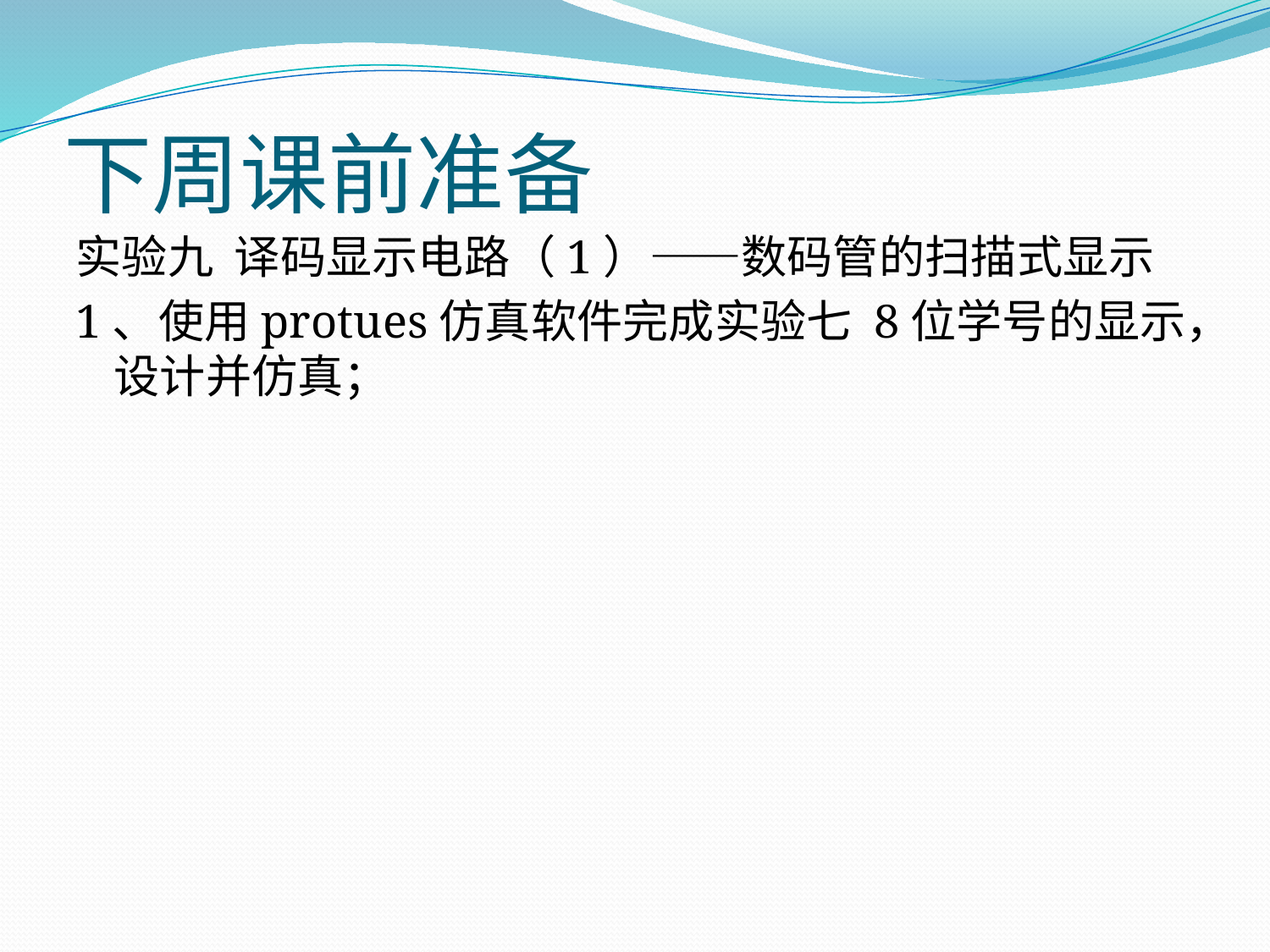

# 下周课前准备
实验九  译码显示电路（1）——数码管的扫描式显示
1、使用protues仿真软件完成实验七 8位学号的显示，设计并仿真；